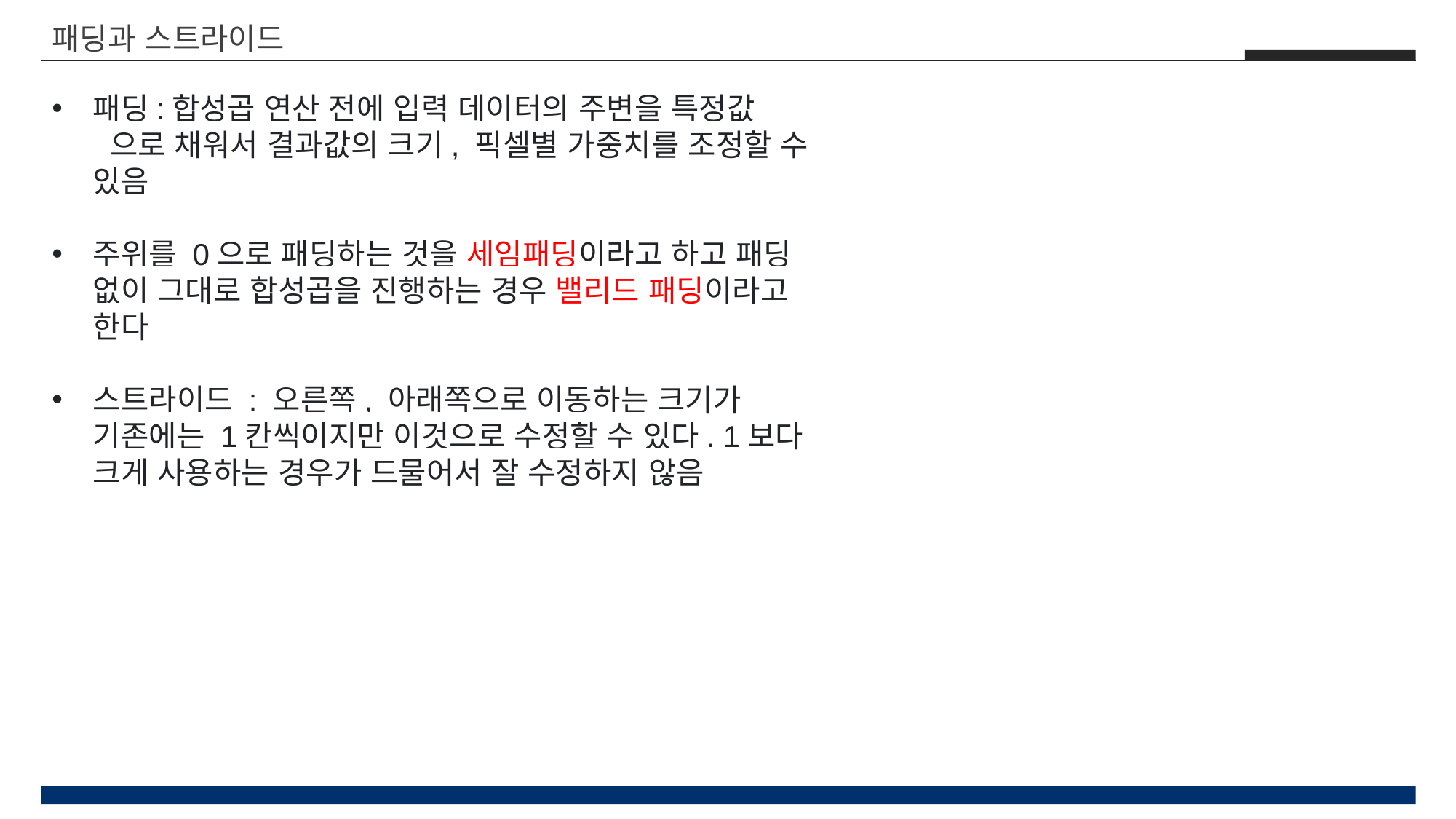

패딩과 스트라이드

패딩:합성곱 연산 전에 입력 데이터의 주변을 특정값           으로 채워서 결과값의 크기, 픽셀별 가중치를 조정할 수 있음

주위를 0으로 패딩하는 것을 세임패딩이라고 하고 패딩 없이 그대로 합성곱을 진행하는 경우 밸리드 패딩이라고 한다

스트라이드 : 오른쪽, 아래쪽으로 이동하는 크기가 기존에는 1칸씩이지만 이것으로 수정할 수 있다. 1보다 크게 사용하는 경우가 드물어서 잘 수정하지 않음